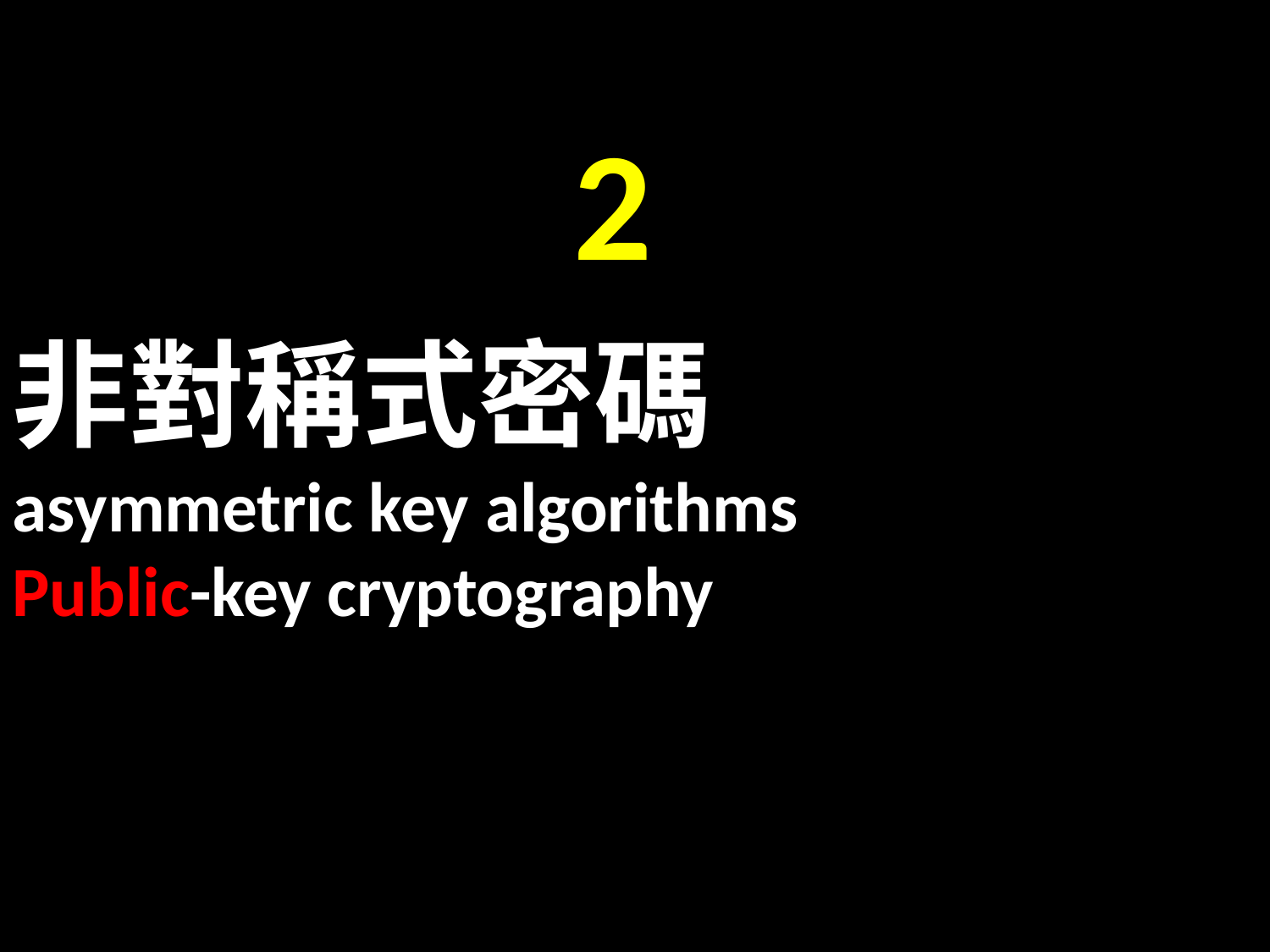

非對稱式密碼
asymmetric key algorithms
Public-key cryptography
#
2